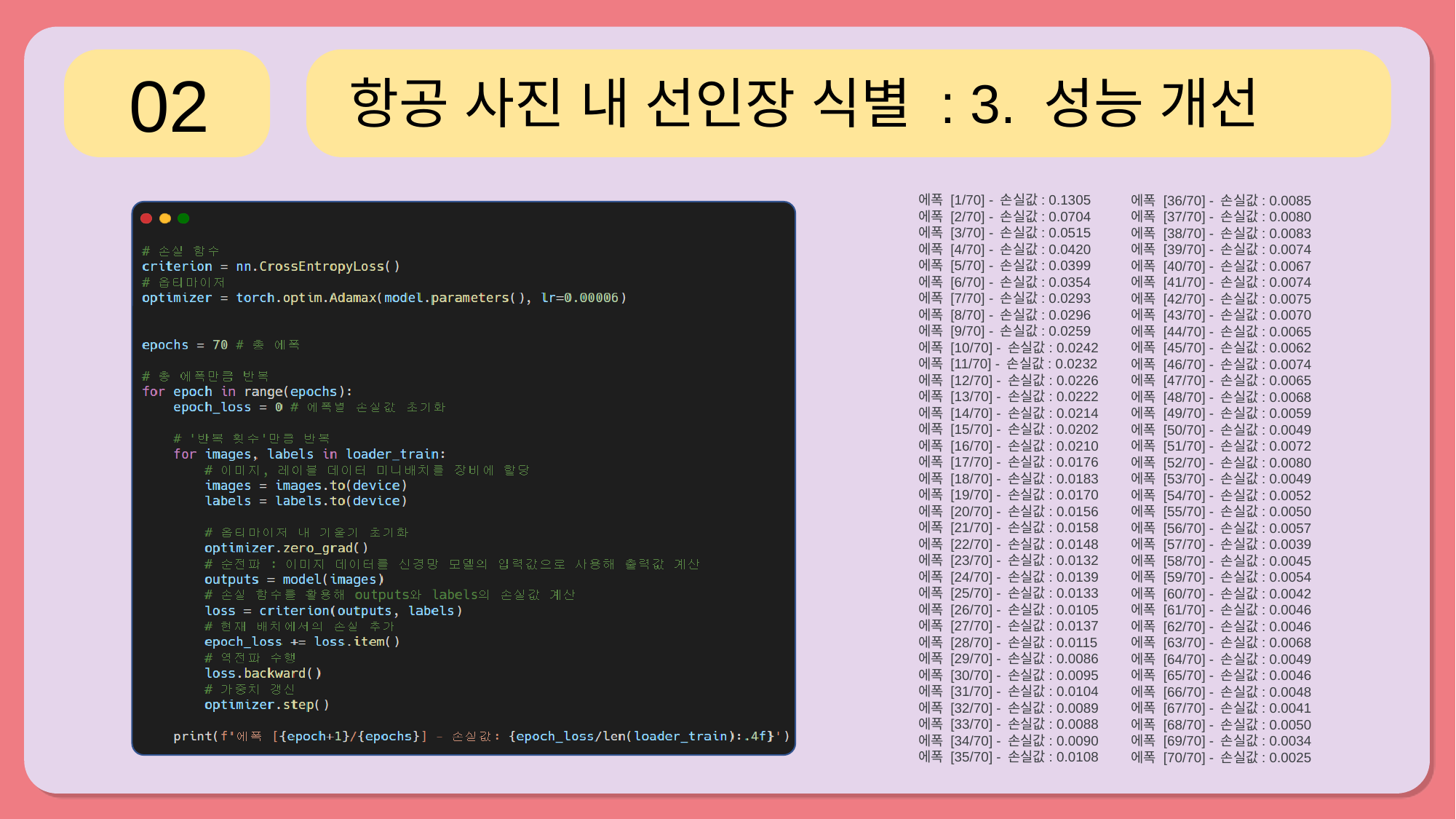

02
항공 사진 내 선인장 식별 : 3. 성능 개선
에폭 [1/70] - 손실값: 0.1305 에폭 [2/70] - 손실값: 0.0704 에폭 [3/70] - 손실값: 0.0515 에폭 [4/70] - 손실값: 0.0420 에폭 [5/70] - 손실값: 0.0399 에폭 [6/70] - 손실값: 0.0354 에폭 [7/70] - 손실값: 0.0293 에폭 [8/70] - 손실값: 0.0296 에폭 [9/70] - 손실값: 0.0259 에폭 [10/70] - 손실값: 0.0242 에폭 [11/70] - 손실값: 0.0232 에폭 [12/70] - 손실값: 0.0226 에폭 [13/70] - 손실값: 0.0222 에폭 [14/70] - 손실값: 0.0214 에폭 [15/70] - 손실값: 0.0202 에폭 [16/70] - 손실값: 0.0210 에폭 [17/70] - 손실값: 0.0176 에폭 [18/70] - 손실값: 0.0183 에폭 [19/70] - 손실값: 0.0170 에폭 [20/70] - 손실값: 0.0156 에폭 [21/70] - 손실값: 0.0158 에폭 [22/70] - 손실값: 0.0148 에폭 [23/70] - 손실값: 0.0132 에폭 [24/70] - 손실값: 0.0139 에폭 [25/70] - 손실값: 0.0133 에폭 [26/70] - 손실값: 0.0105 에폭 [27/70] - 손실값: 0.0137 에폭 [28/70] - 손실값: 0.0115 에폭 [29/70] - 손실값: 0.0086 에폭 [30/70] - 손실값: 0.0095 에폭 [31/70] - 손실값: 0.0104 에폭 [32/70] - 손실값: 0.0089 에폭 [33/70] - 손실값: 0.0088 에폭 [34/70] - 손실값: 0.0090 에폭 [35/70] - 손실값: 0.0108
에폭 [36/70] - 손실값: 0.0085 에폭 [37/70] - 손실값: 0.0080 에폭 [38/70] - 손실값: 0.0083 에폭 [39/70] - 손실값: 0.0074 에폭 [40/70] - 손실값: 0.0067 에폭 [41/70] - 손실값: 0.0074 에폭 [42/70] - 손실값: 0.0075 에폭 [43/70] - 손실값: 0.0070 에폭 [44/70] - 손실값: 0.0065 에폭 [45/70] - 손실값: 0.0062 에폭 [46/70] - 손실값: 0.0074 에폭 [47/70] - 손실값: 0.0065 에폭 [48/70] - 손실값: 0.0068 에폭 [49/70] - 손실값: 0.0059 에폭 [50/70] - 손실값: 0.0049 에폭 [51/70] - 손실값: 0.0072 에폭 [52/70] - 손실값: 0.0080 에폭 [53/70] - 손실값: 0.0049 에폭 [54/70] - 손실값: 0.0052 에폭 [55/70] - 손실값: 0.0050 에폭 [56/70] - 손실값: 0.0057 에폭 [57/70] - 손실값: 0.0039 에폭 [58/70] - 손실값: 0.0045 에폭 [59/70] - 손실값: 0.0054 에폭 [60/70] - 손실값: 0.0042 에폭 [61/70] - 손실값: 0.0046 에폭 [62/70] - 손실값: 0.0046 에폭 [63/70] - 손실값: 0.0068 에폭 [64/70] - 손실값: 0.0049 에폭 [65/70] - 손실값: 0.0046 에폭 [66/70] - 손실값: 0.0048 에폭 [67/70] - 손실값: 0.0041 에폭 [68/70] - 손실값: 0.0050 에폭 [69/70] - 손실값: 0.0034 에폭 [70/70] - 손실값: 0.0025